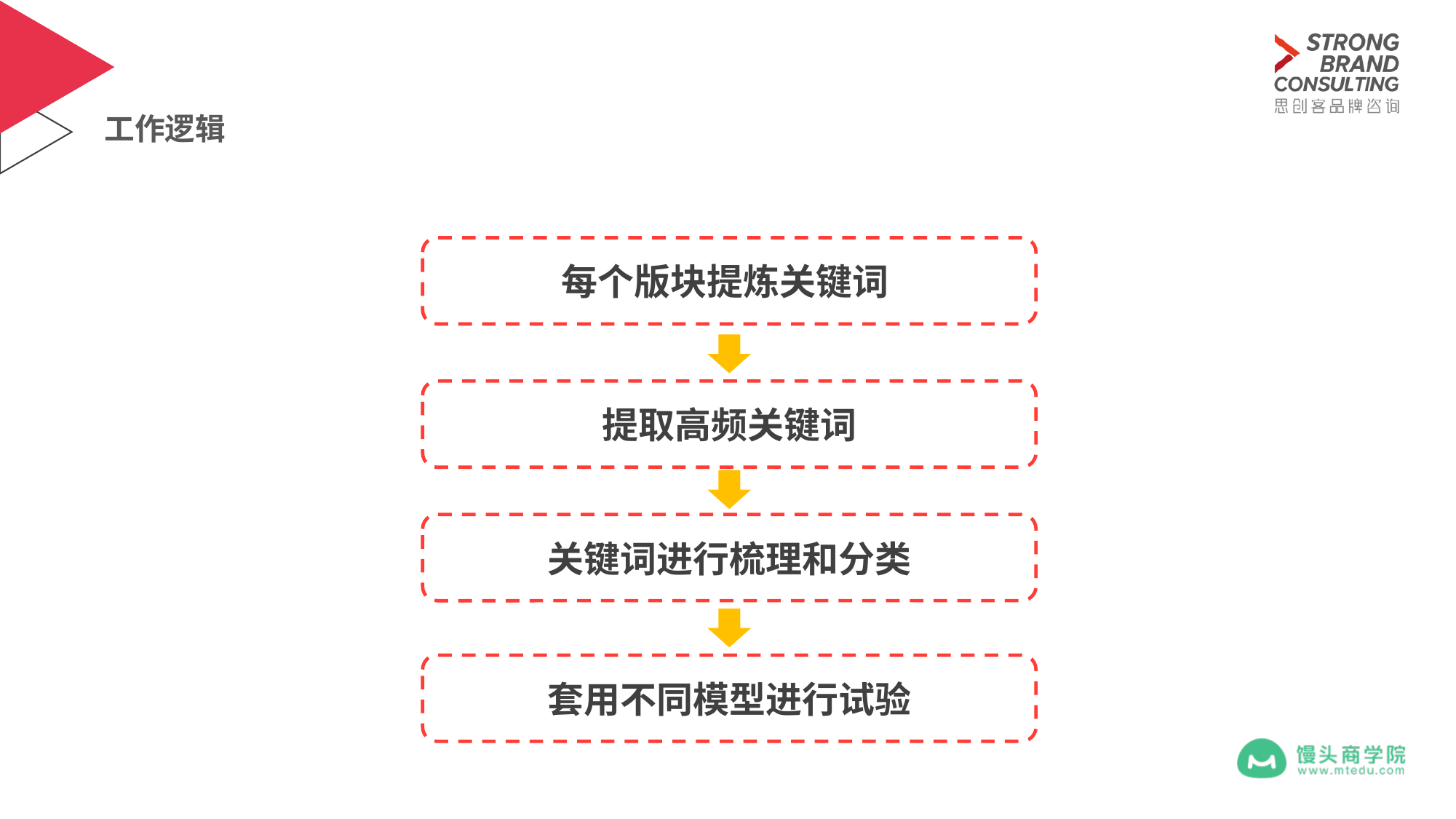

# 工作逻辑
每个版块提炼关键词

提取高频关键词

关键词进行梳理和分类

套用不同模型进行试验